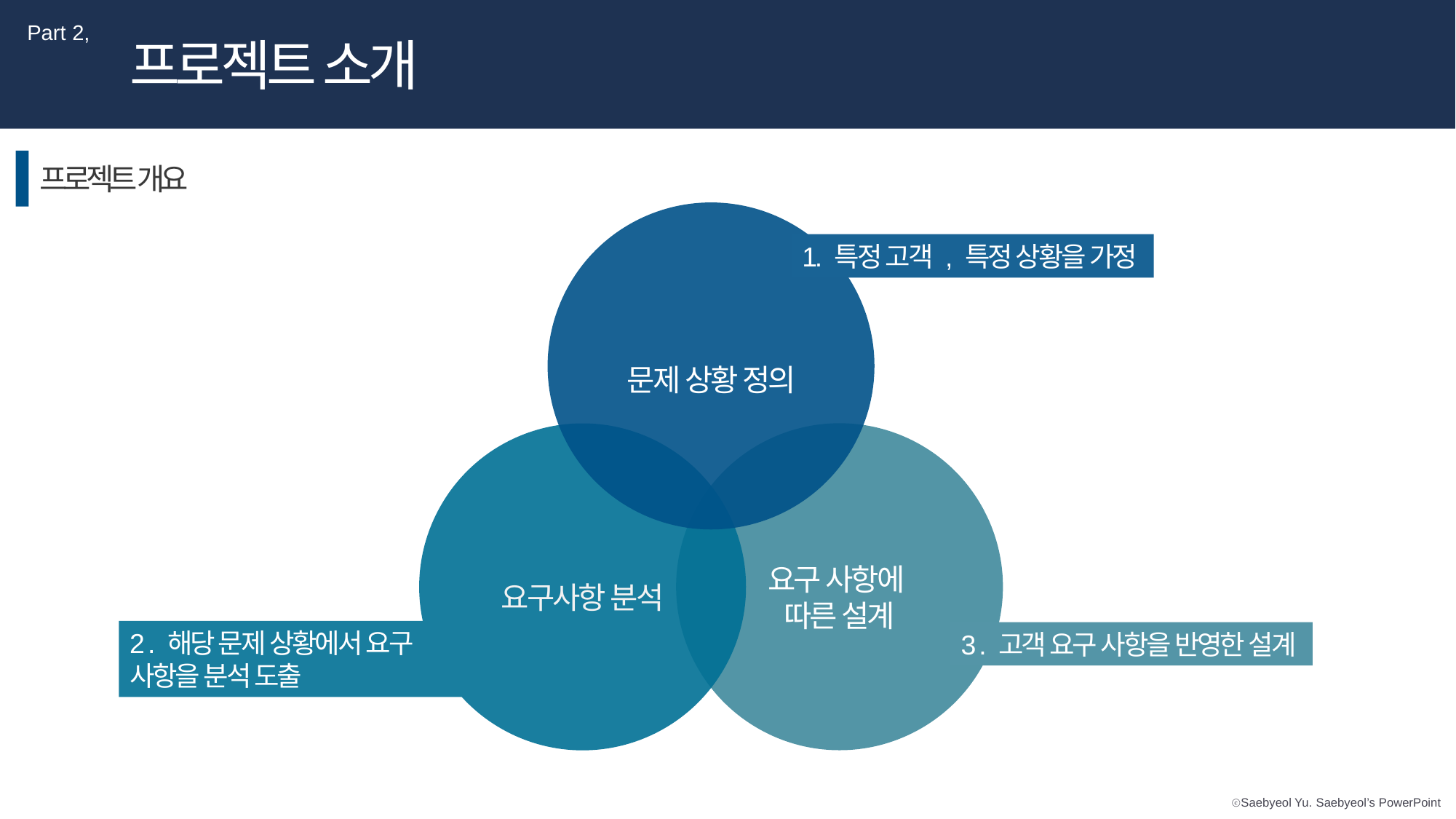

Part 2,
프로젝트 소개

프로젝트 개요

1. 특정 고객 , 특정 상황을 가정
문제 상황 정의

요구 사항에
따른 설계
요구사항 분석
2 . 해당 문제 상황에서 요구 사항을 분석 도출
3 . 고객 요구 사항을 반영한 설계